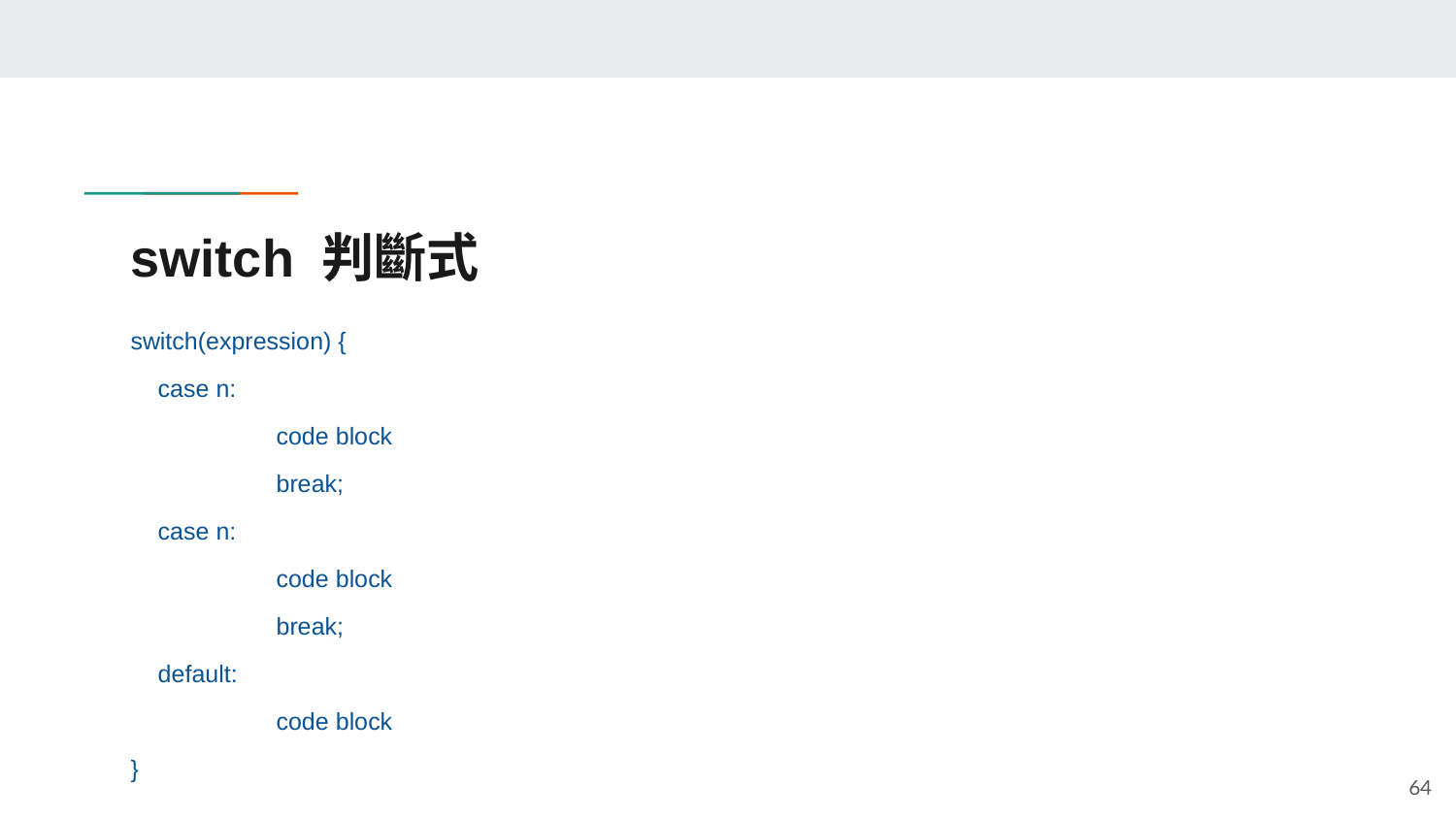

# switch 判斷式
switch(expression) {
    case n:
    	code block
    	break;
    case n:
    	code block
    	break;
    default:
    	code block
}

64